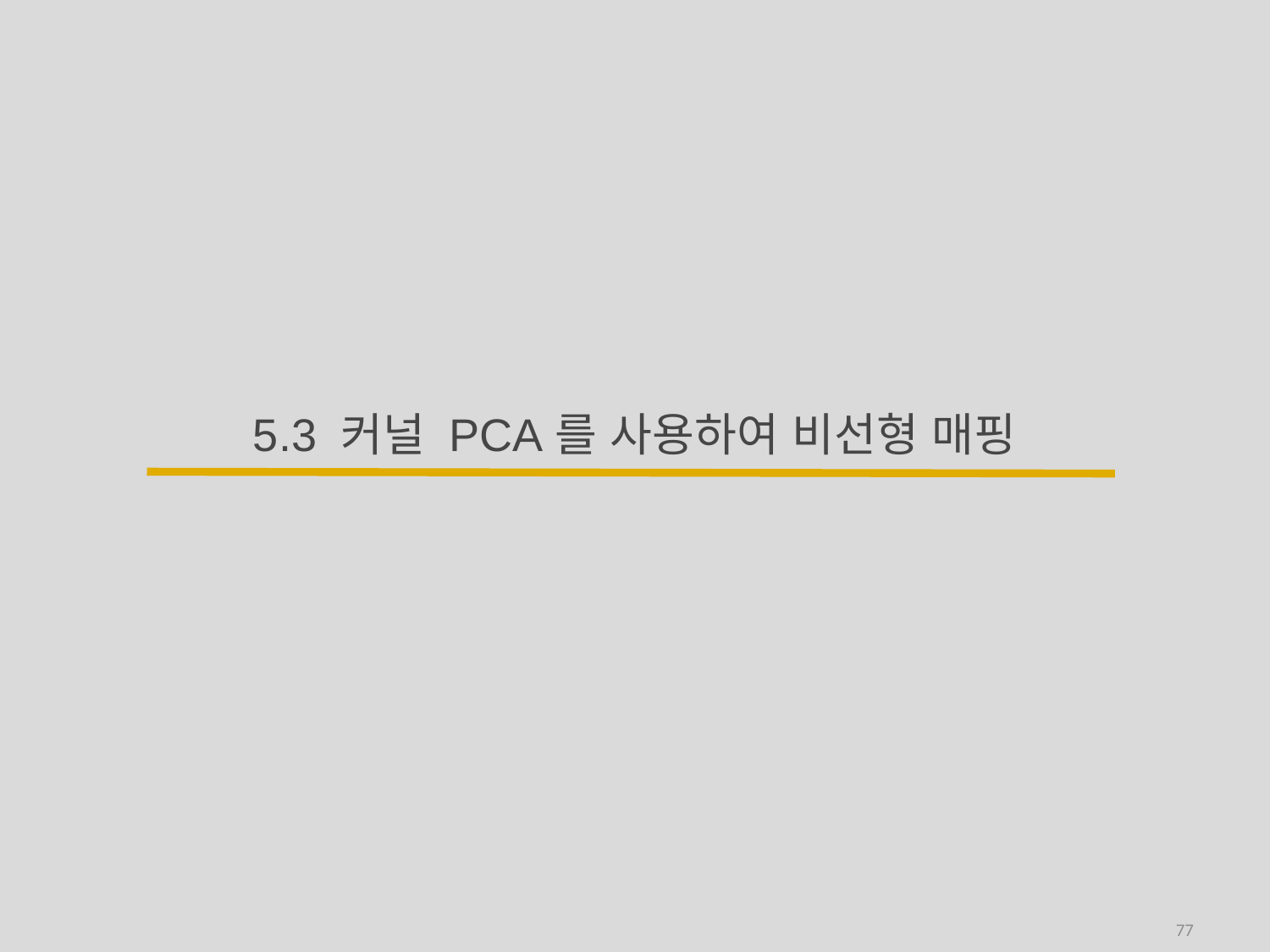

# 5.3 커널 PCA를 사용하여 비선형 매핑
77